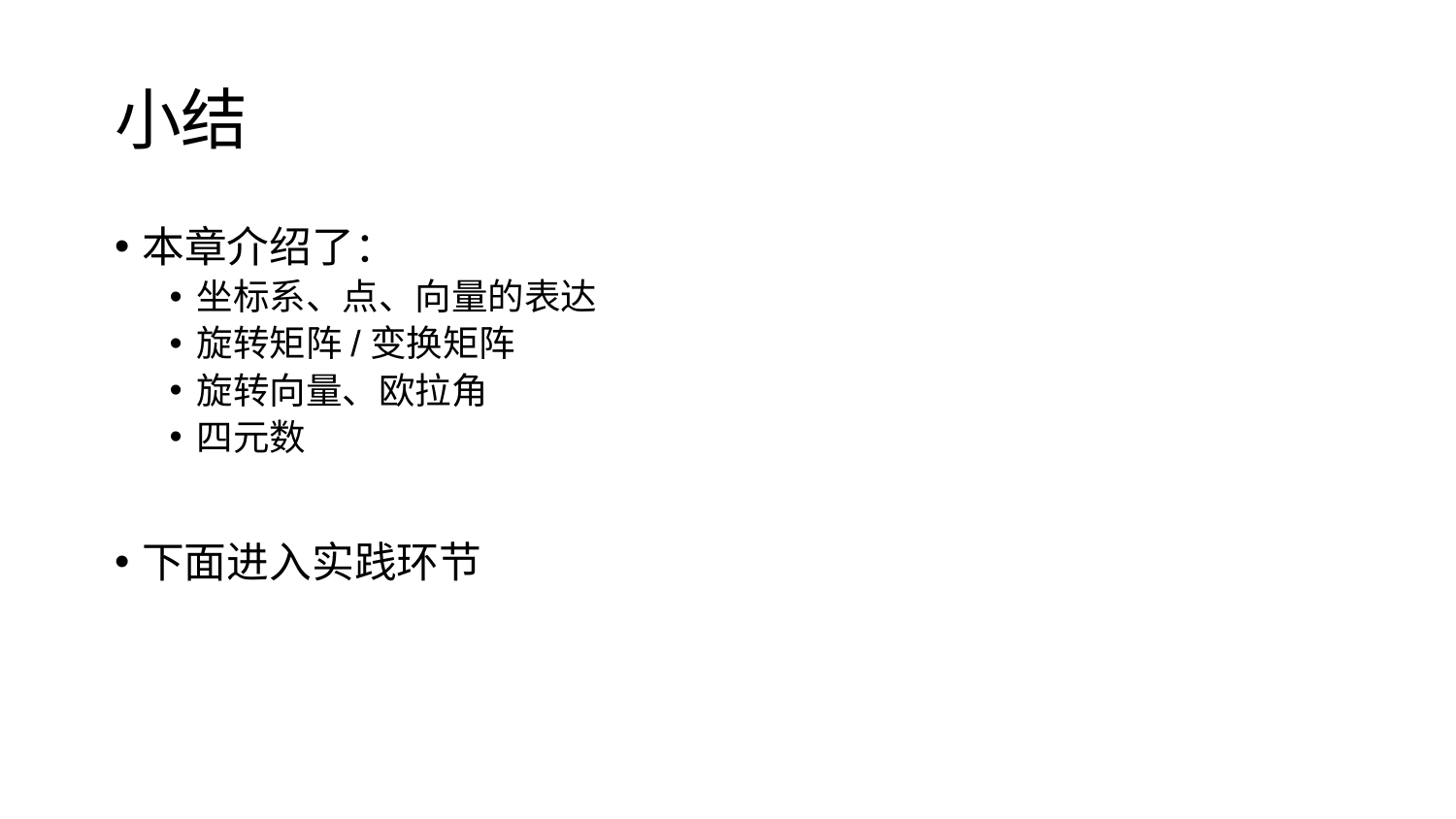

# 小结
本章介绍了：
坐标系、点、向量的表达
旋转矩阵/变换矩阵
旋转向量、欧拉角
四元数

下面进入实践环节